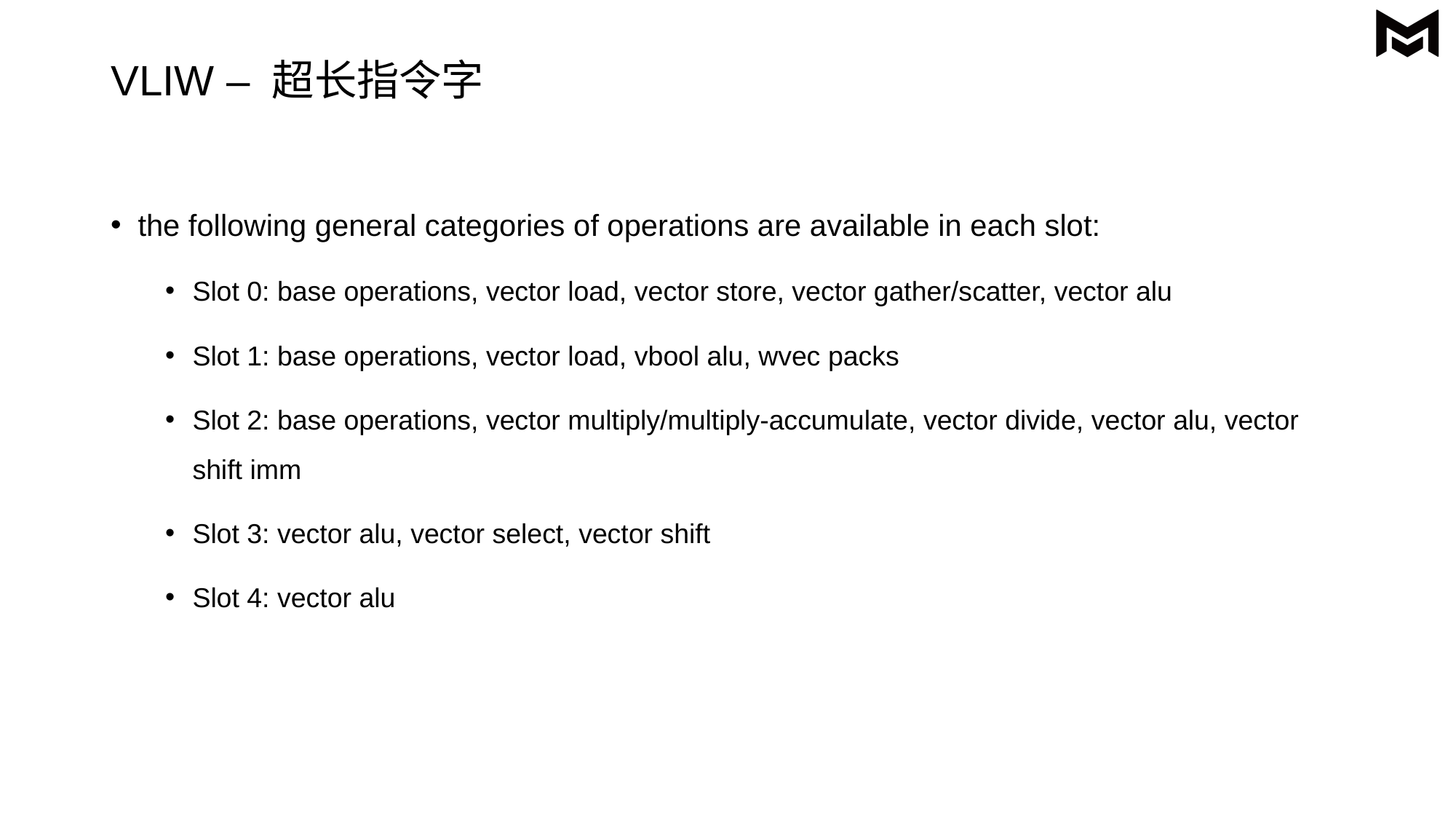

# VLIW – 超长指令字
the following general categories of operations are available in each slot:
Slot 0: base operations, vector load, vector store, vector gather/scatter, vector alu
Slot 1: base operations, vector load, vbool alu, wvec packs
Slot 2: base operations, vector multiply/multiply-accumulate, vector divide, vector alu, vector shift imm
Slot 3: vector alu, vector select, vector shift
Slot 4: vector alu